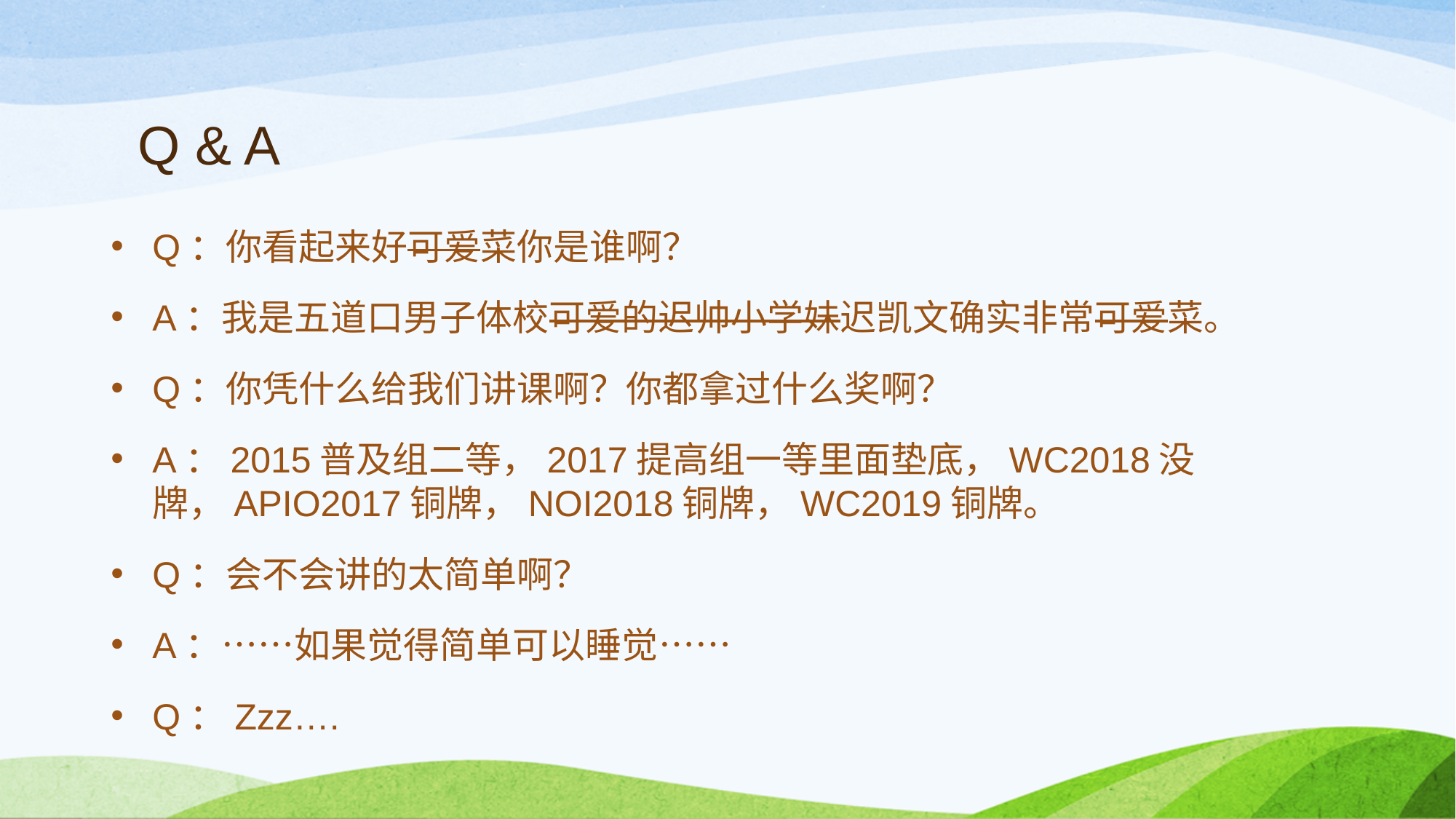

# Q & A
Q：你看起来好可爱菜你是谁啊？
A：我是五道口男子体校可爱的迟帅小学妹迟凯文确实非常可爱菜。
Q：你凭什么给我们讲课啊？你都拿过什么奖啊？
A：2015普及组二等，2017提高组一等里面垫底，WC2018没牌，APIO2017铜牌，NOI2018铜牌，WC2019铜牌。
Q：会不会讲的太简单啊？
A：……如果觉得简单可以睡觉……
Q：Zzz….